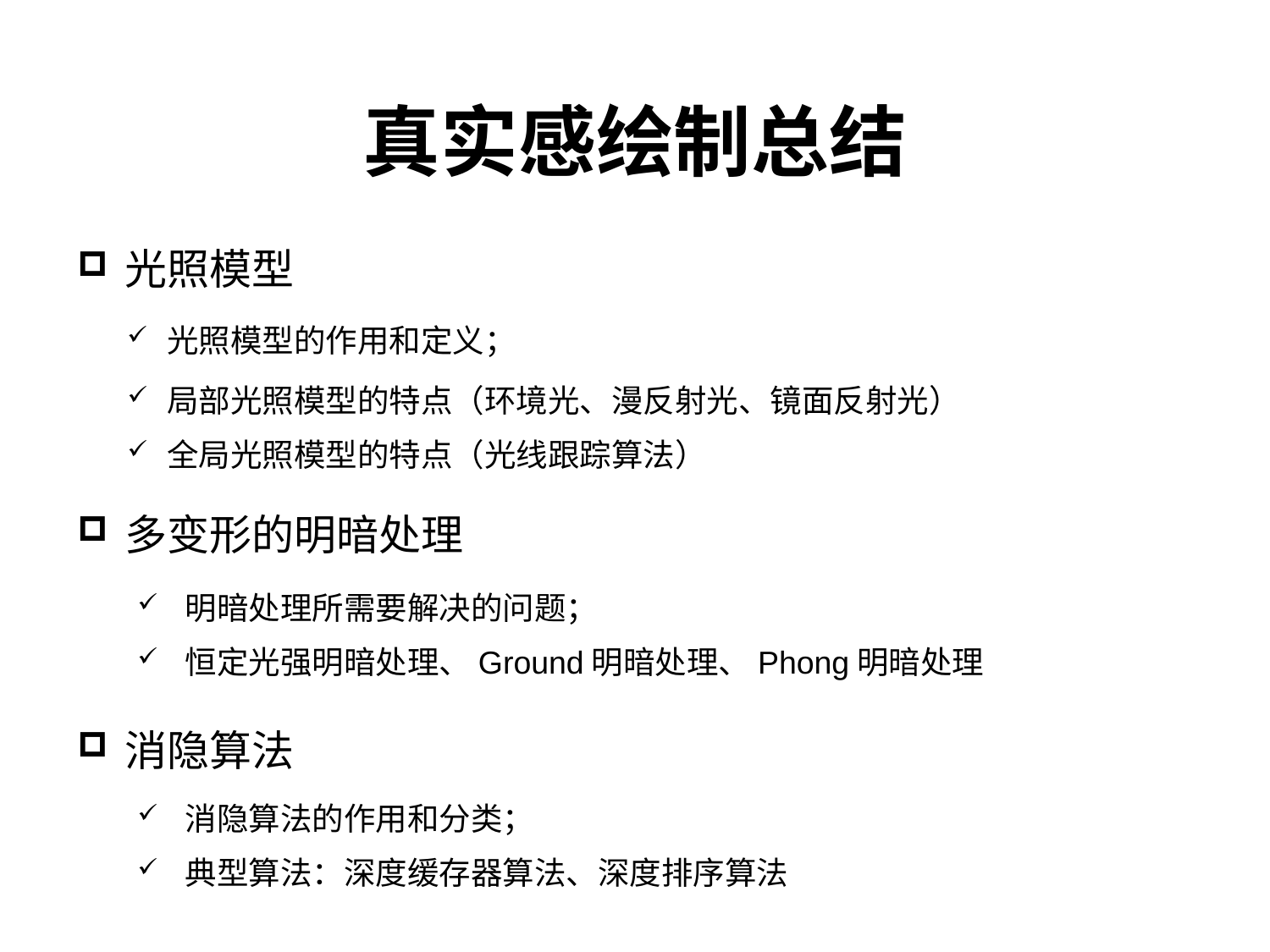

# 真实感绘制总结
光照模型
光照模型的作用和定义；
局部光照模型的特点（环境光、漫反射光、镜面反射光）
全局光照模型的特点（光线跟踪算法）
多变形的明暗处理
明暗处理所需要解决的问题；
恒定光强明暗处理、Ground明暗处理、Phong明暗处理
消隐算法
消隐算法的作用和分类；
典型算法：深度缓存器算法、深度排序算法